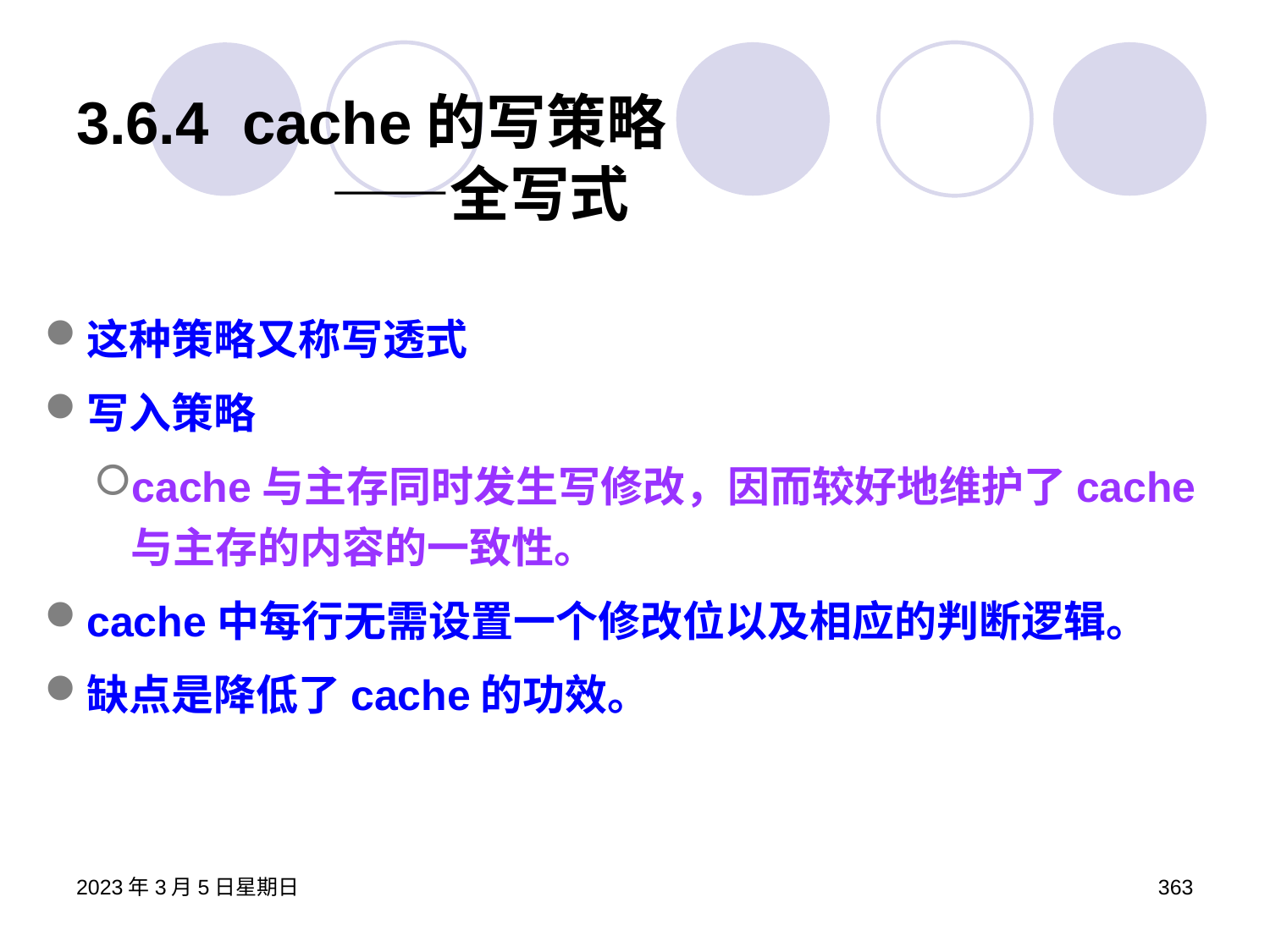

# 3.6.4  cache的写策略 ——全写式
这种策略又称写透式
写入策略
cache与主存同时发生写修改，因而较好地维护了cache与主存的内容的一致性。
cache中每行无需设置一个修改位以及相应的判断逻辑。
缺点是降低了cache的功效。
2023年3月5日星期日
363